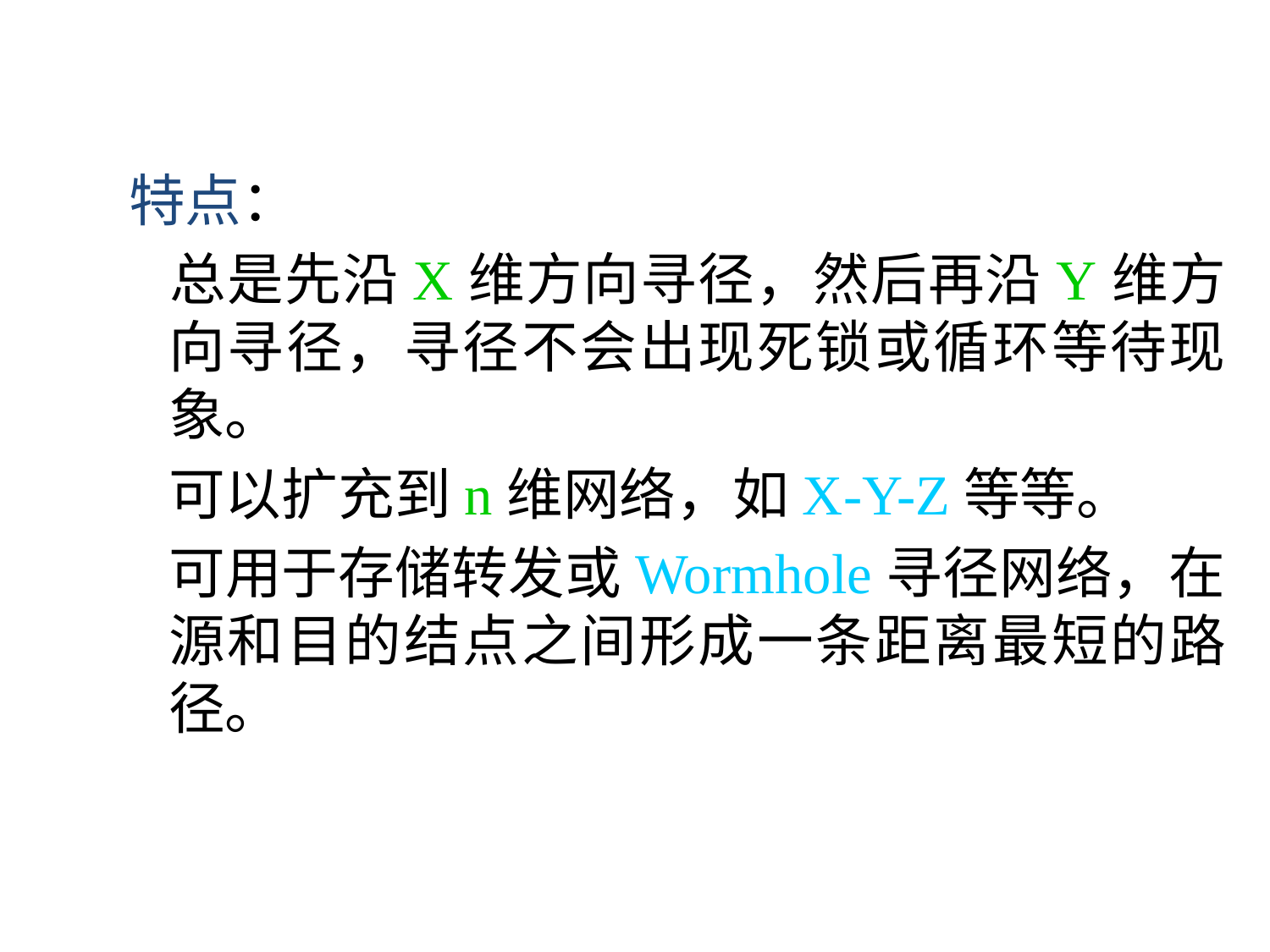

特点：
	总是先沿X维方向寻径，然后再沿Y维方向寻径，寻径不会出现死锁或循环等待现象。
	可以扩充到n维网络，如X-Y-Z等等。
	可用于存储转发或Wormhole寻径网络，在源和目的结点之间形成一条距离最短的路径。